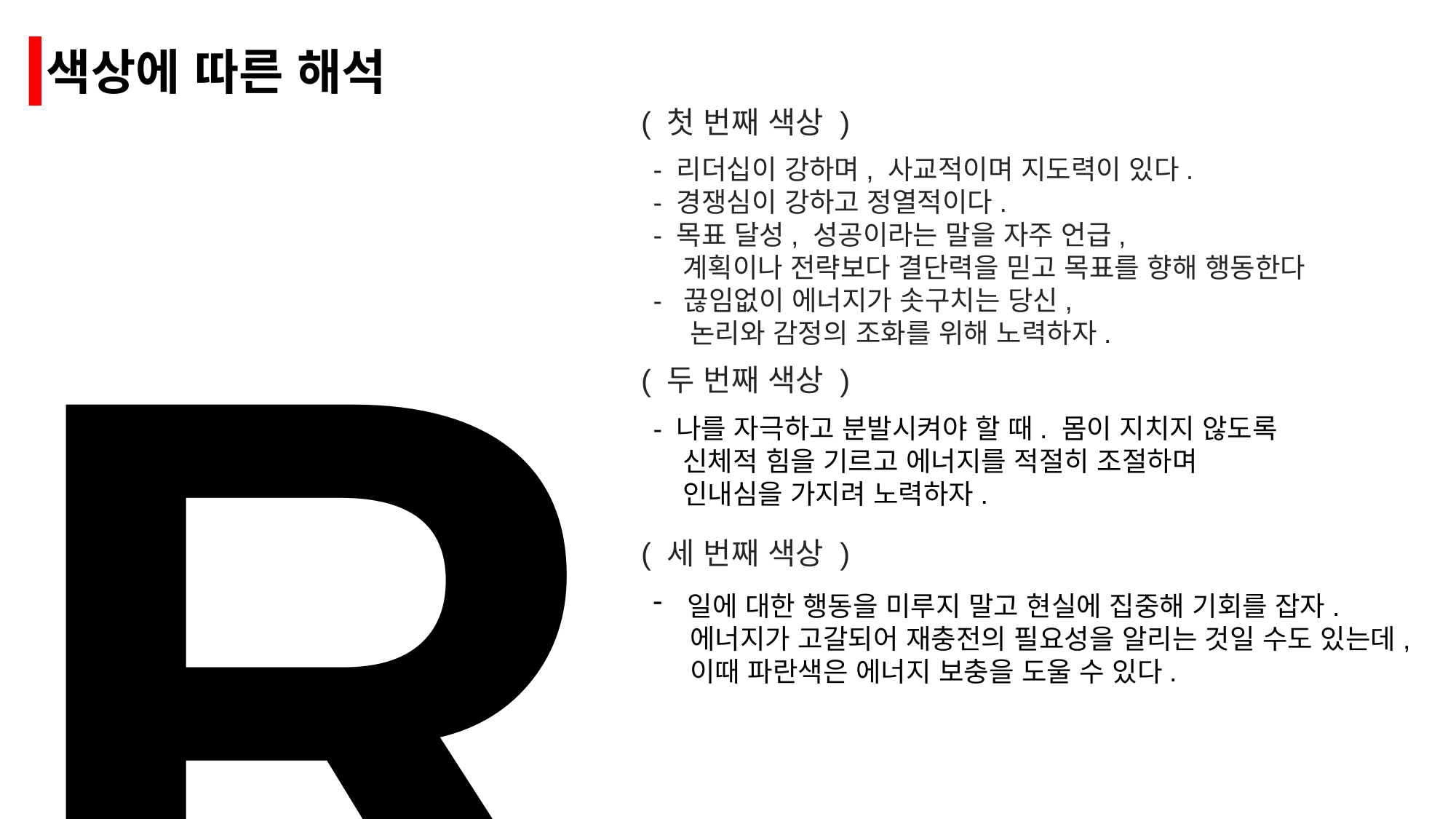

색상에 따른 해석

( 첫 번째 색상 )

R
- 리더십이 강하며, 사교적이며 지도력이 있다.
- 경쟁심이 강하고 정열적이다.
- 목표 달성, 성공이라는 말을 자주 언급,
   계획이나 전략보다 결단력을 믿고 목표를 향해 행동한다
-  끊임없이 에너지가 솟구치는 당신,
    논리와 감정의 조화를 위해 노력하자.
( 두 번째 색상 )

- 나를 자극하고 분발시켜야 할 때. 몸이 지치지 않도록
   신체적 힘을 기르고 에너지를 적절히 조절하며
   인내심을 가지려 노력하자.
( 세 번째 색상 )

일에 대한 행동을 미루지 말고 현실에 집중해 기회를 잡자.
    에너지가 고갈되어 재충전의 필요성을 알리는 것일 수도 있는데,
    이때 파란색은 에너지 보충을 도울 수 있다.